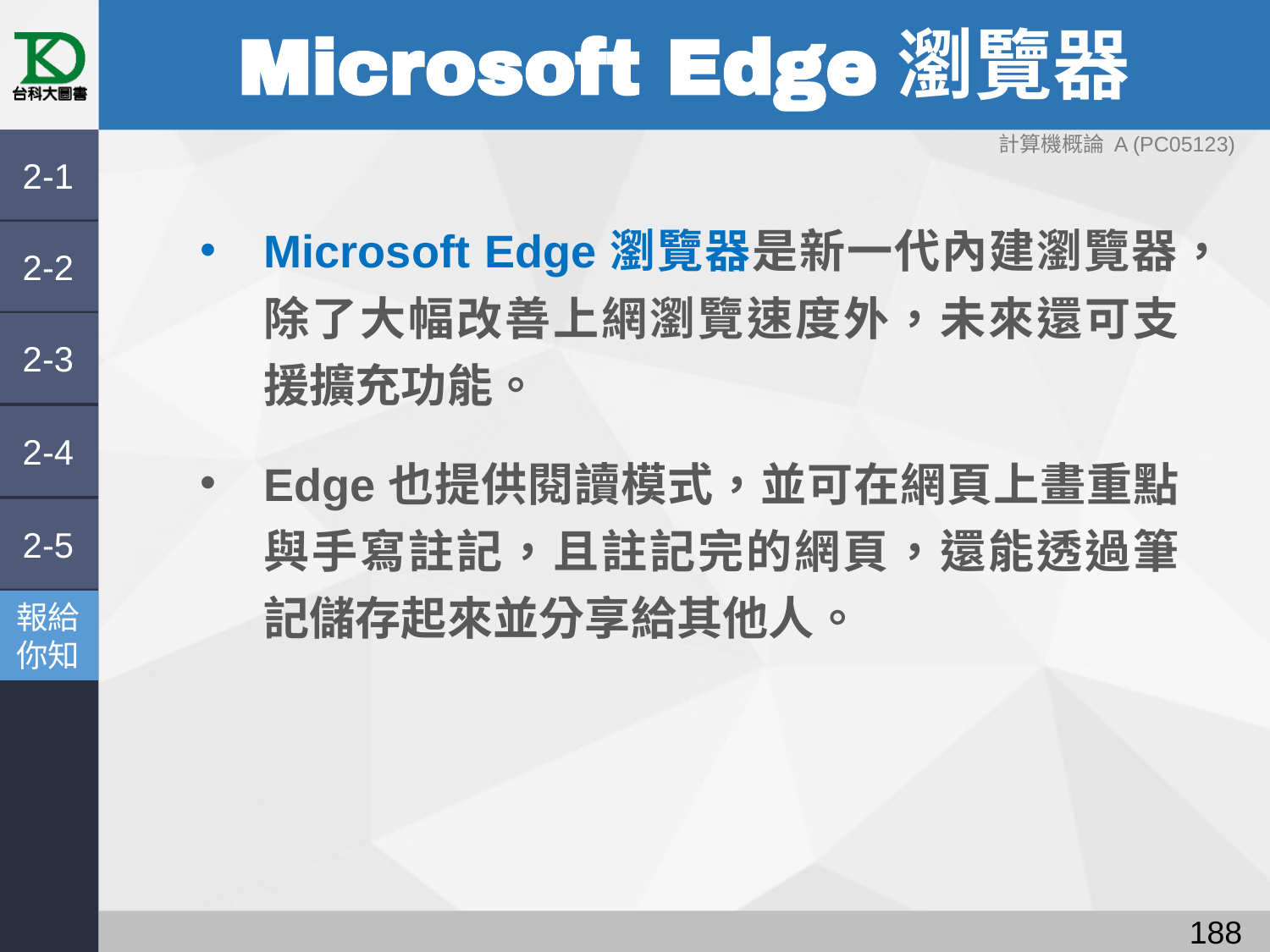

# Microsoft Edge瀏覽器
計算機概論 A (PC05123)
2-1
Microsoft Edge瀏覽器是新一代內建瀏覽器，除了大幅改善上網瀏覽速度外，未來還可支援擴充功能。
Edge也提供閱讀模式，並可在網頁上畫重點與手寫註記，且註記完的網頁，還能透過筆記儲存起來並分享給其他人。
2-2
2-3
2-4
2-5
報給
你知
188